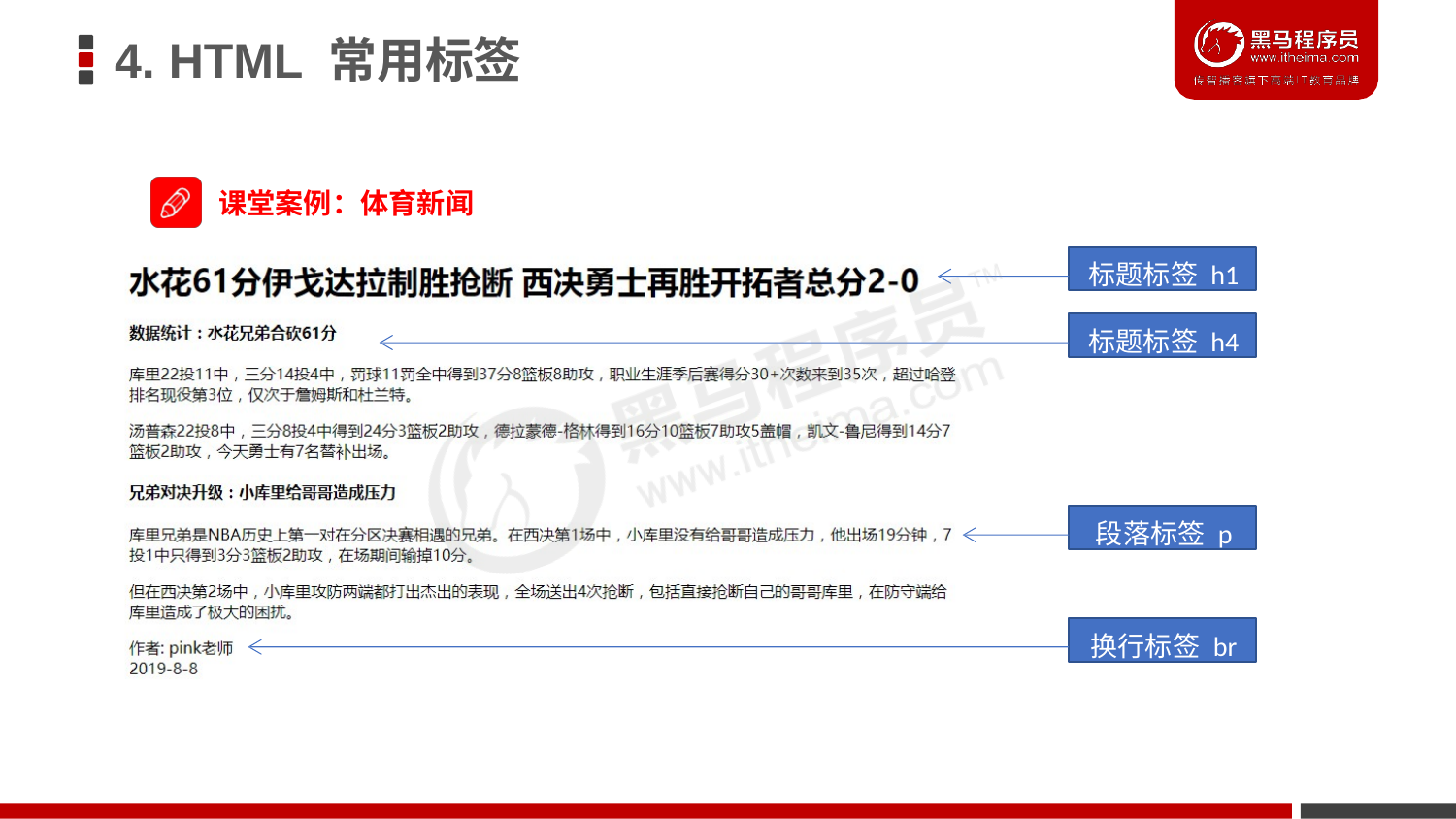

# 4. HTML 常用标签

课堂案例：体育新闻

标题标签 h1

标题标签 h4

段落标签 p

换行标签 br